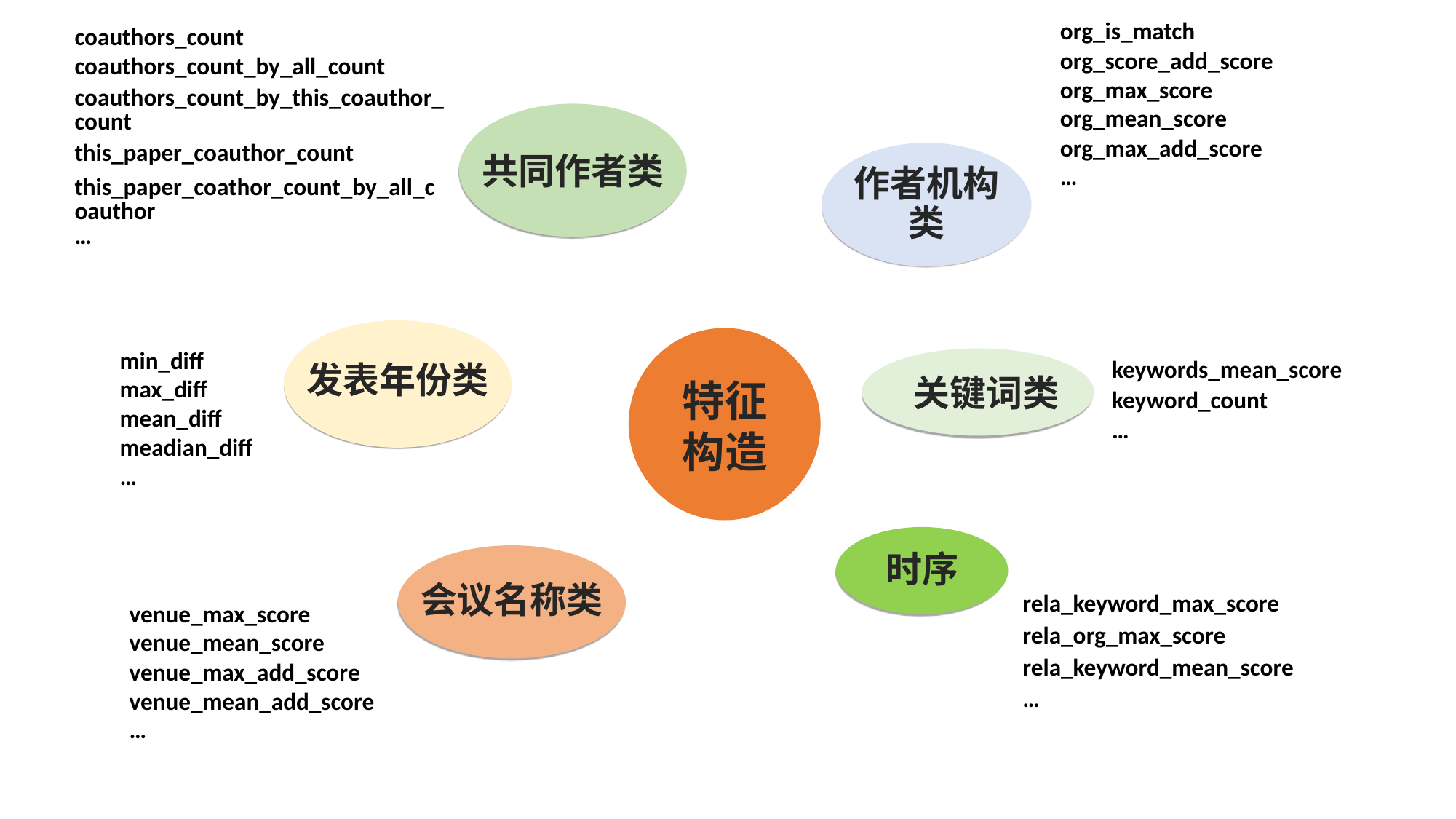

| org\_is\_match |
| --- |
| org\_score\_add\_score |
| org\_max\_score |
| org\_mean\_score |
| org\_max\_add\_score |
| … |
| coauthors\_count |
| --- |
| coauthors\_count\_by\_all\_count |
| coauthors\_count\_by\_this\_coauthor\_count |
| this\_paper\_coauthor\_count |
| this\_paper\_coathor\_count\_by\_all\_coauthor … |
共同作者类
作者机构类
|  |
| --- |
|  |
| keywords\_mean\_score |
| keyword\_count |
| … |

发表年份类

特征
构造
| min\_diff |
| --- |
| max\_diff |
| mean\_diff |
| meadian\_diff |
| … |
 关键词类
时序
会议名称类
| rela\_keyword\_max\_score |
| --- |
| rela\_org\_max\_score |
| rela\_keyword\_mean\_score |
| … |
| venue\_max\_score |
| --- |
| venue\_mean\_score |
| venue\_max\_add\_score |
| venue\_mean\_add\_score |
| … |